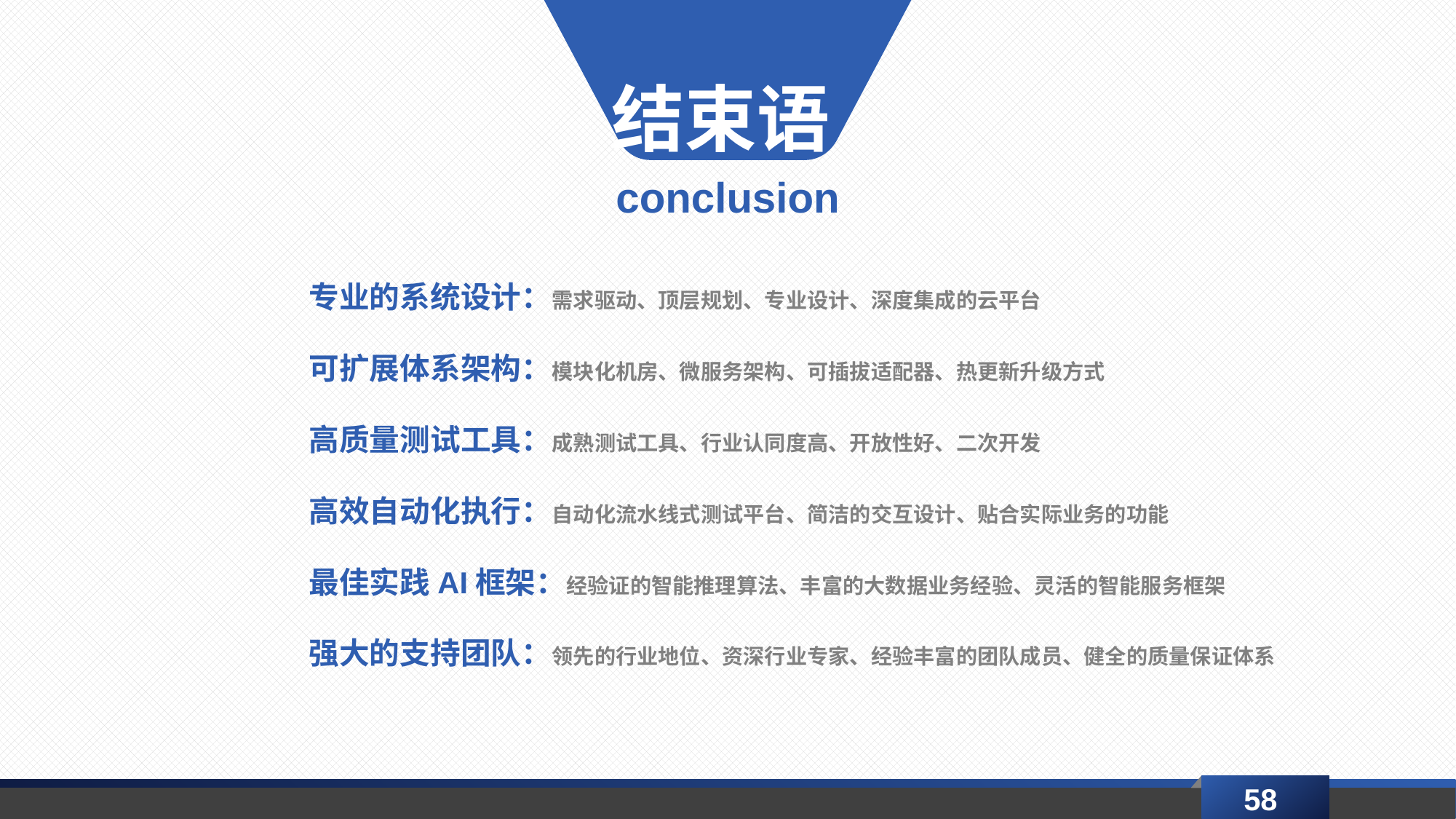

结束语
conclusion
专业的系统设计：需求驱动、顶层规划、专业设计、深度集成的云平台
可扩展体系架构：模块化机房、微服务架构、可插拔适配器、热更新升级方式
高质量测试工具：成熟测试工具、行业认同度高、开放性好、二次开发
高效自动化执行：自动化流水线式测试平台、简洁的交互设计、贴合实际业务的功能
最佳实践AI框架：经验证的智能推理算法、丰富的大数据业务经验、灵活的智能服务框架
强大的支持团队：领先的行业地位、资深行业专家、经验丰富的团队成员、健全的质量保证体系

58